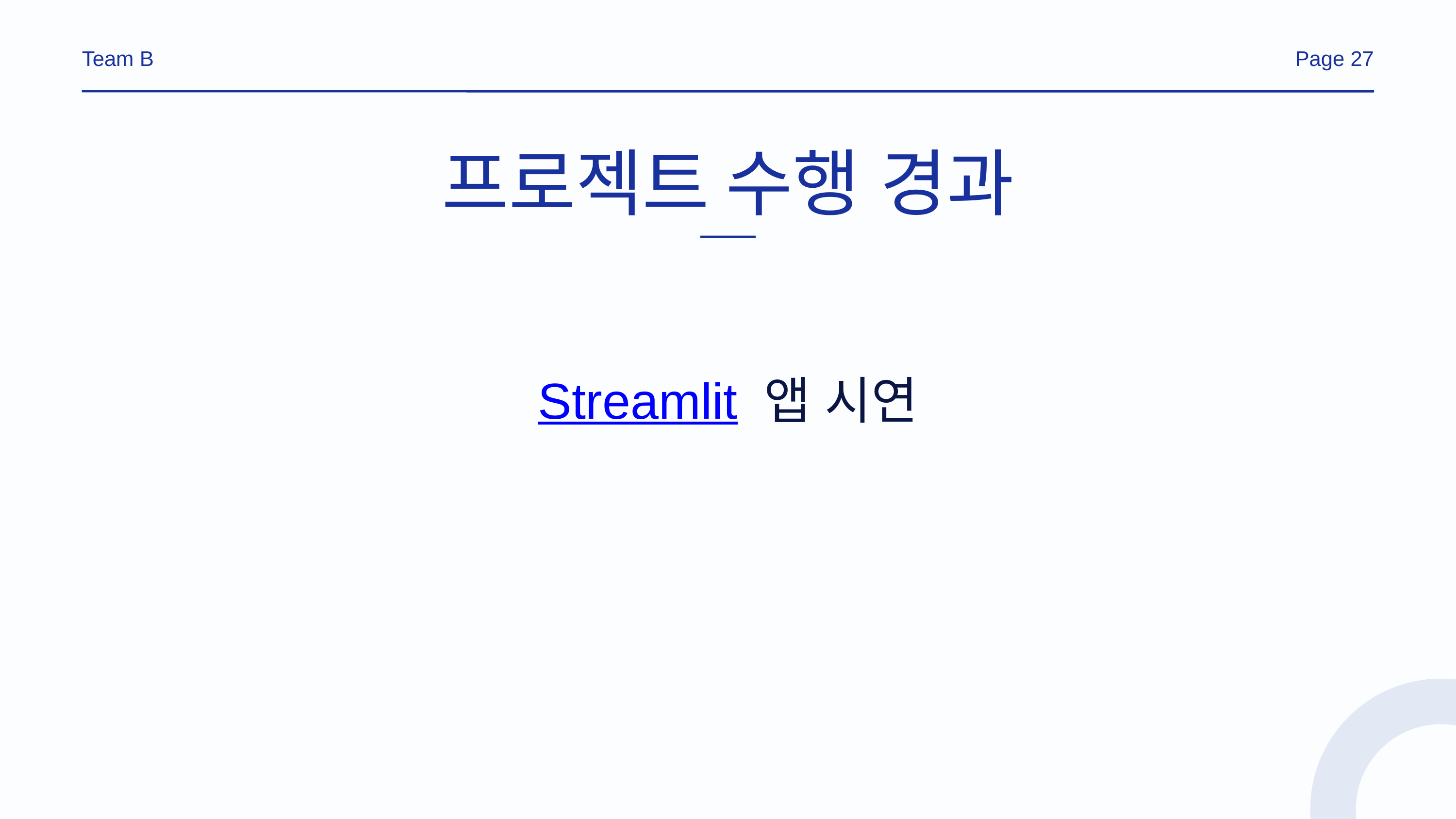

Team B
Page 27

프로젝트 수행 경과

Streamlit 앱 시연